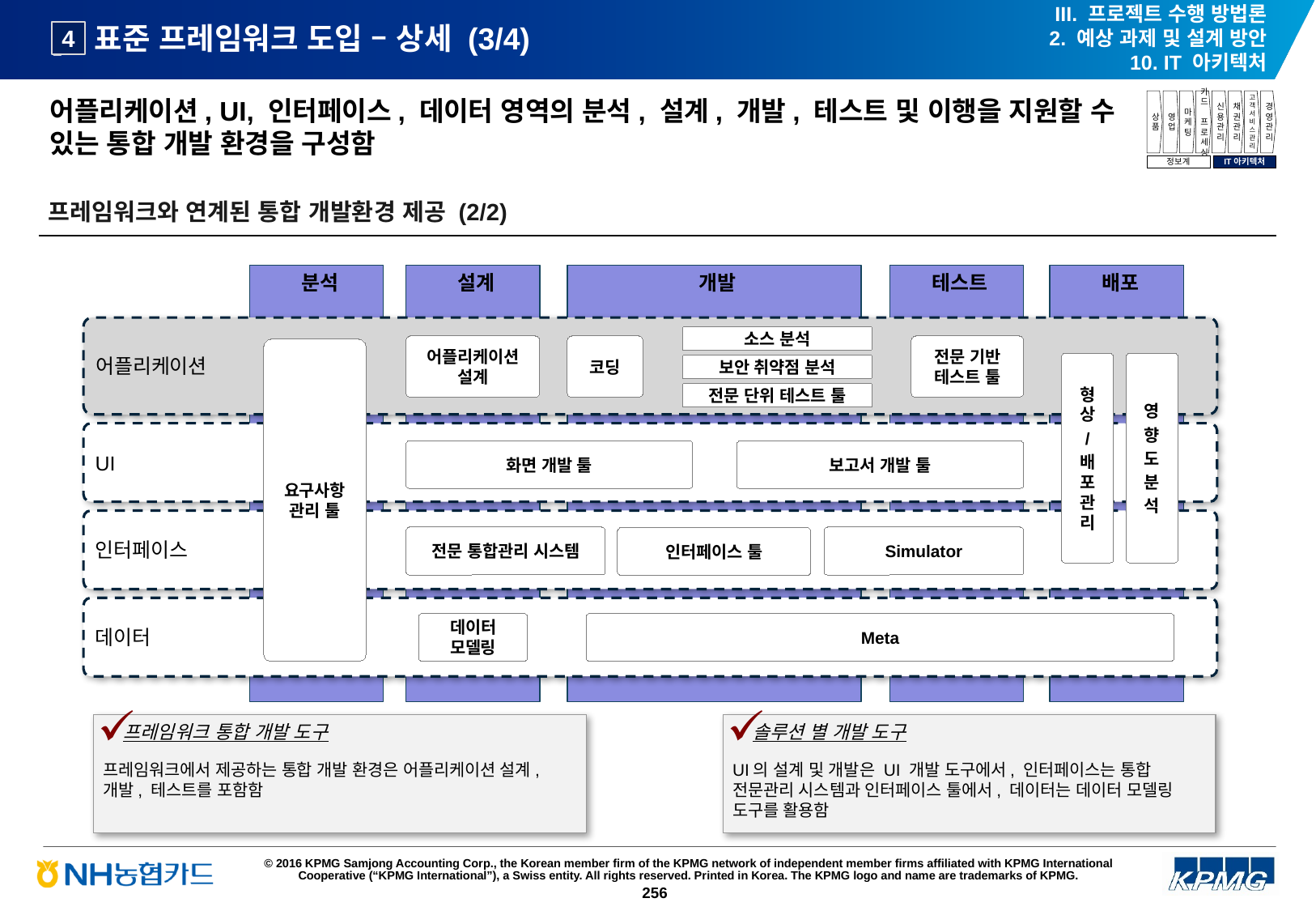

III. 프로젝트 수행 방법론
2. 예상 과제 및 설계 방안
10. IT 아키텍처
# [   표준 프레임워크 도입 – 상세 (3/4)
4
어플리케이션, UI, 인터페이스, 데이터 영역의 분석, 설계, 개발, 테스트 및 이행을 지원할 수 있는 통합 개발 환경을 구성함
상품
영업
마케팅
카드
프로세싱
신용관리
채권관리
고객서비스관리
경영관리
정보계
IT아키텍처
프레임워크와 연계된 통합 개발환경 제공 (2/2)
분석
설계
개발
테스트
배포
어플리케이션
소스 분석
어플리케이션 설계
코딩
전문 기반 테스트 툴
요구사항 관리 툴
형상
/
배포관리
영
향
도
분
석
보안 취약점 분석
전문 단위 테스트 툴
UI
화면 개발 툴
보고서 개발 툴
인터페이스
전문 통합관리 시스템
Simulator
인터페이스 툴
데이터
데이터 모델링
Meta

   프레임워크 통합 개발 도구

프레임워크에서 제공하는 통합 개발 환경은 어플리케이션 설계, 개발, 테스트를 포함함
   솔루션 별 개발 도구

UI의 설계 및 개발은 UI 개발 도구에서, 인터페이스는 통합 전문관리 시스템과 인터페이스 툴에서, 데이터는 데이터 모델링 도구를 활용함